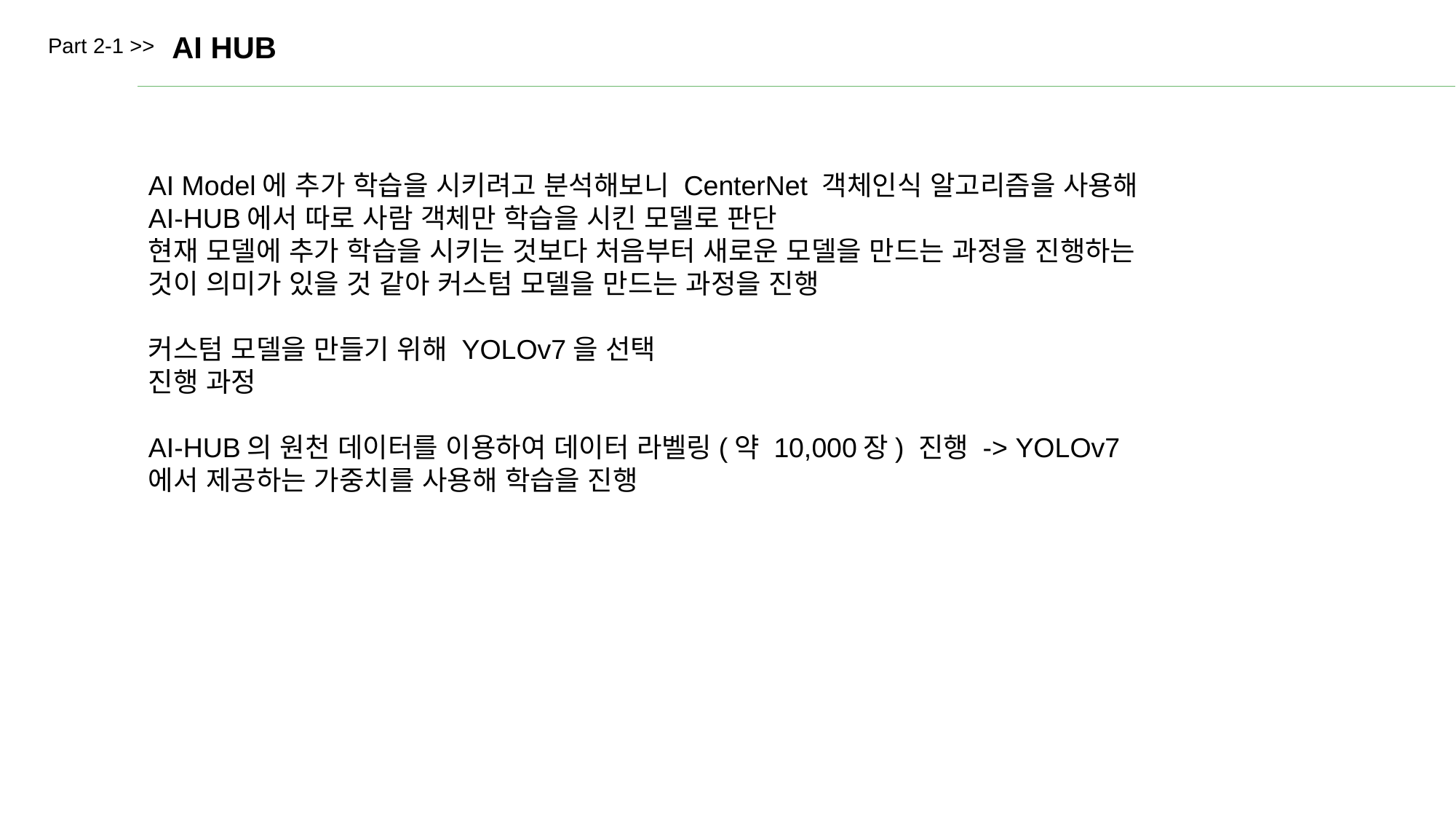

AI HUB
Part 2-1 >>
AI Model에 추가 학습을 시키려고 분석해보니 CenterNet 객체인식 알고리즘을 사용해 AI-HUB에서 따로 사람 객체만 학습을 시킨 모델로 판단
현재 모델에 추가 학습을 시키는 것보다 처음부터 새로운 모델을 만드는 과정을 진행하는 것이 의미가 있을 것 같아 커스텀 모델을 만드는 과정을 진행

커스텀 모델을 만들기 위해 YOLOv7을 선택
진행 과정

AI-HUB의 원천 데이터를 이용하여 데이터 라벨링(약 10,000장) 진행 -> YOLOv7에서 제공하는 가중치를 사용해 학습을 진행